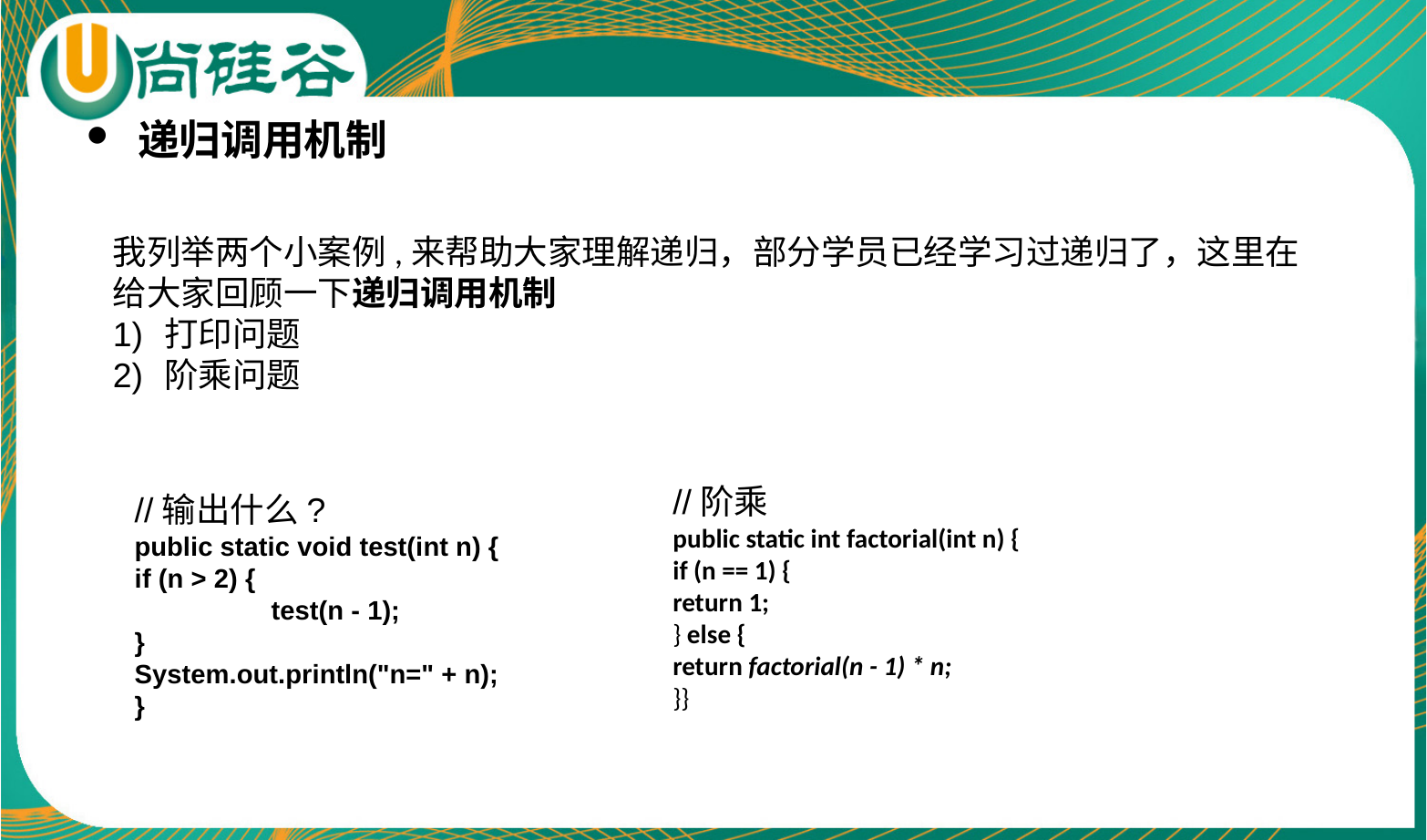

递归调用机制

我列举两个小案例,来帮助大家理解递归，部分学员已经学习过递归了，这里在给大家回顾一下递归调用机制
打印问题
阶乘问题

//阶乘
public static int factorial(int n) {
if (n == 1) {
return 1;
} else {
return factorial(n - 1) * n;
}}
//输出什么?
public static void test(int n) {
if (n > 2) {
	test(n - 1);
}
System.out.println("n=" + n);
}